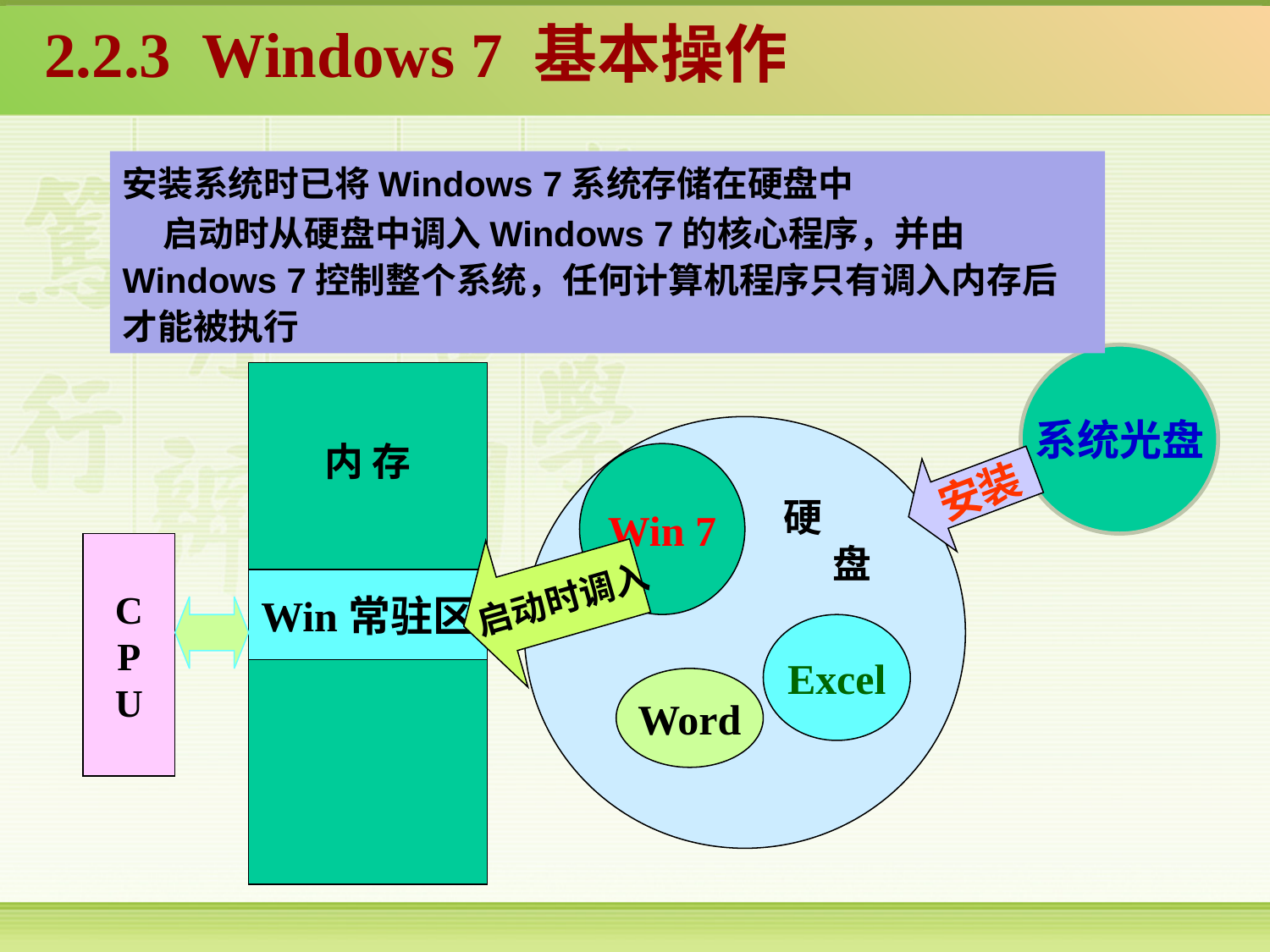

Windows7的安装和启动
  2.2.3  Windows 7 基本操作
安装系统时已将Windows 7系统存储在硬盘中
    启动时从硬盘中调入Windows 7的核心程序，并由Windows 7控制整个系统，任何计算机程序只有调入内存后才能被执行

系统光盘
内 存

            硬
                       盘

Win 7
安装
启动时调入
C
P
U
Win常驻区

Excel
Word

12